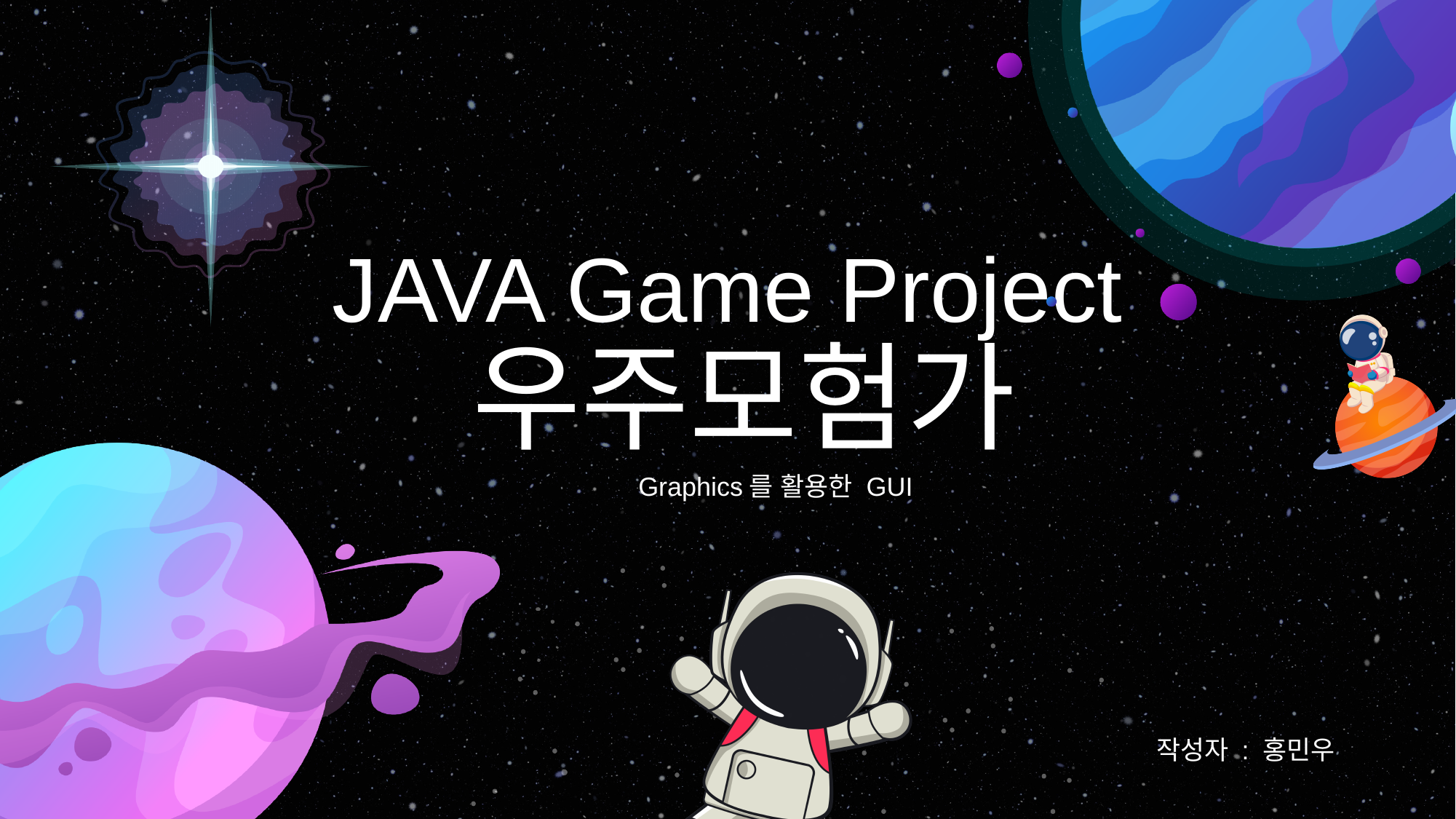

JAVA Game Project

우주모험가

Graphics를 활용한 GUI

작성자 : 홍민우